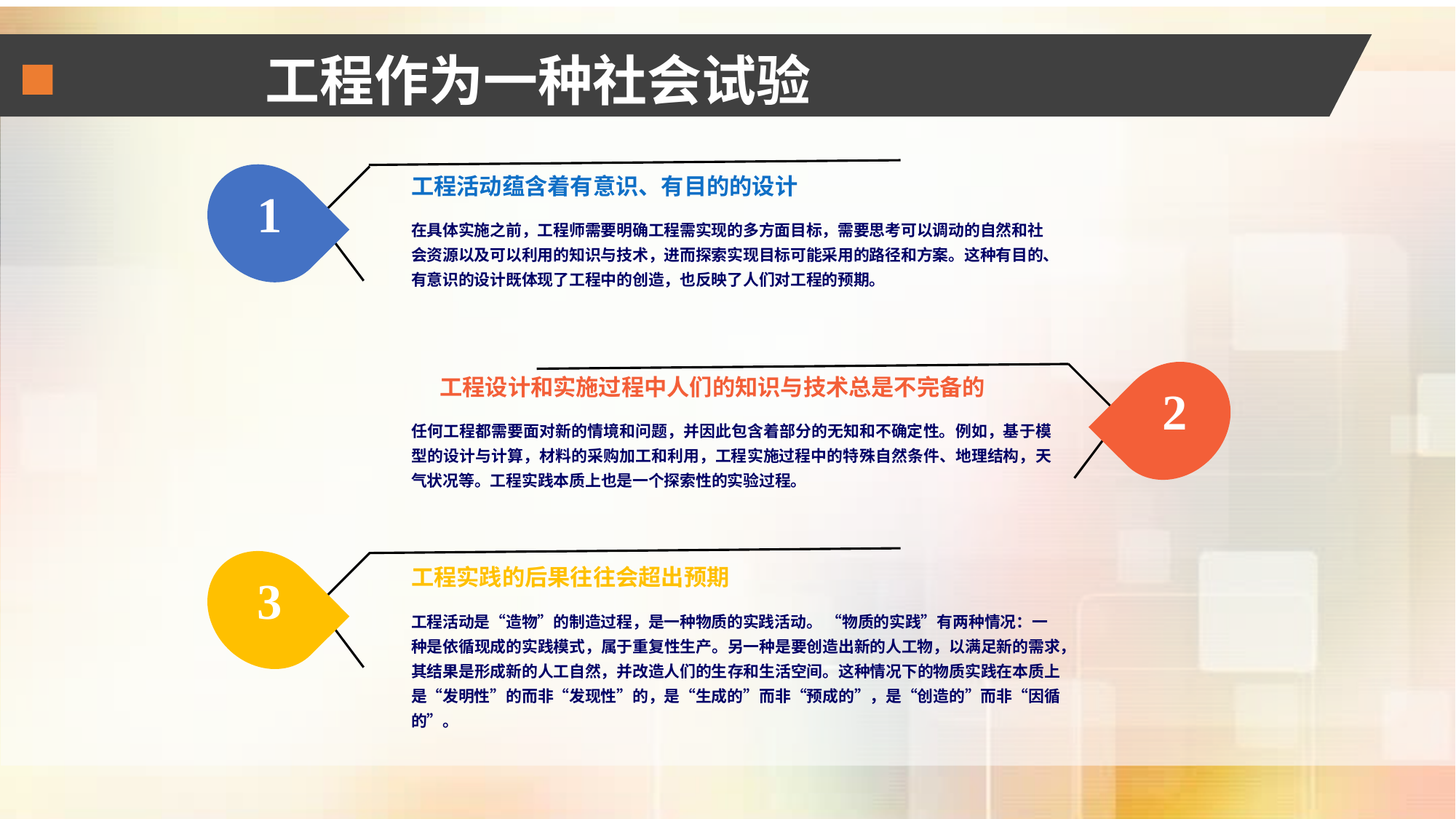

工程作为一种社会试验

1
工程活动蕴含着有意识、有目的的设计
在具体实施之前，工程师需要明确工程需实现的多方面目标，需要思考可以调动的自然和社会资源以及可以利用的知识与技术，进而探索实现目标可能采用的路径和方案。这种有目的、有意识的设计既体现了工程中的创造，也反映了人们对工程的预期。

2
工程设计和实施过程中人们的知识与技术总是不完备的
任何工程都需要面对新的情境和问题，并因此包含着部分的无知和不确定性。例如，基于模型的设计与计算，材料的采购加工和利用，工程实施过程中的特殊自然条件、地理结构，天气状况等。工程实践本质上也是一个探索性的实验过程。

3
工程实践的后果往往会超出预期
工程活动是“造物”的制造过程，是一种物质的实践活动。 “物质的实践”有两种情况：一种是依循现成的实践模式，属于重复性生产。另一种是要创造出新的人工物，以满足新的需求，其结果是形成新的人工自然，并改造人们的生存和生活空间。这种情况下的物质实践在本质上是“发明性”的而非“发现性”的，是“生成的”而非“预成的”，是“创造的”而非“因循的”。